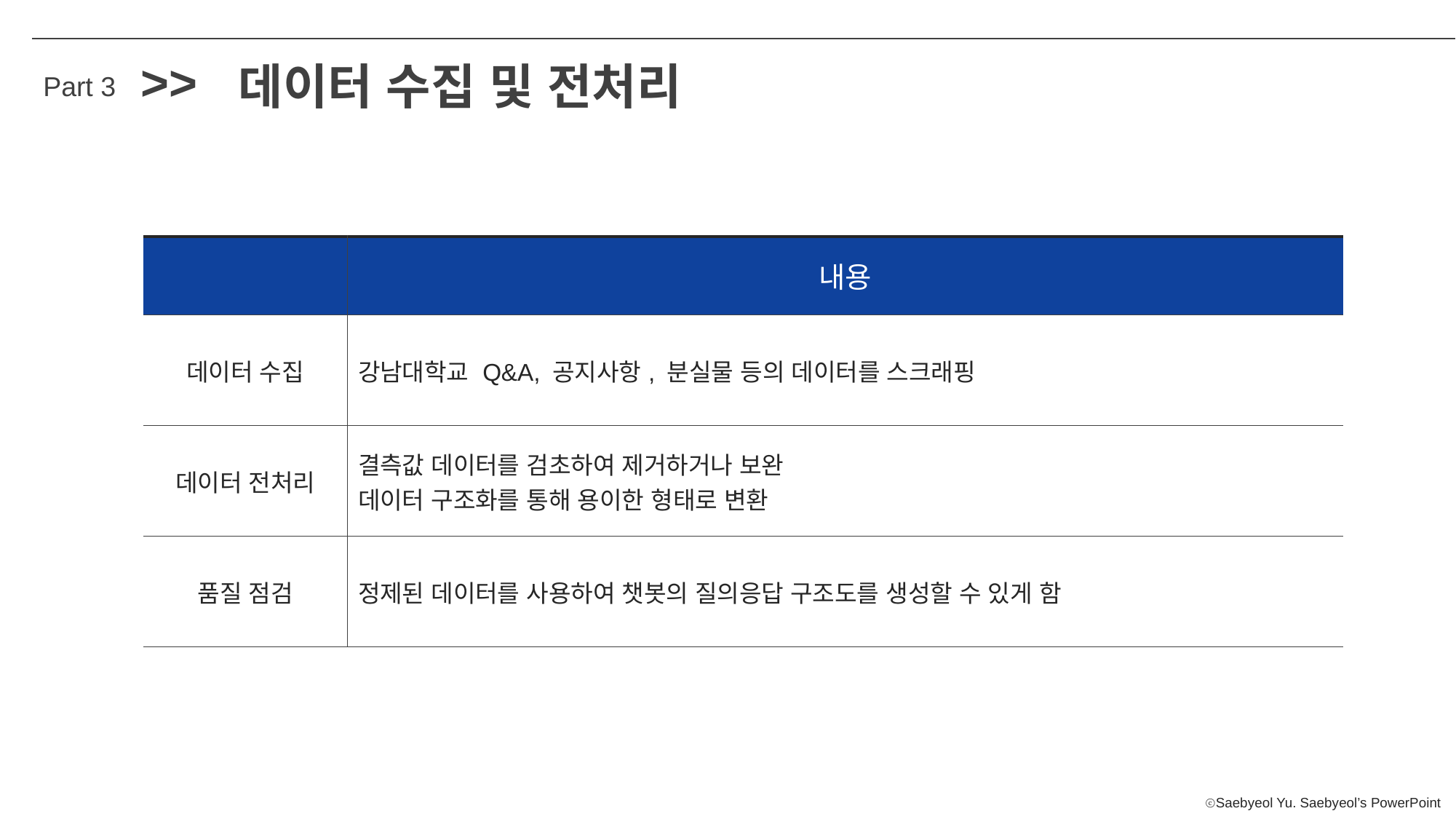

>>
데이터 수집 및 전처리
Part 3
|  | 내용 |
| --- | --- |
| 데이터 수집 | 강남대학교 Q&A, 공지사항, 분실물 등의 데이터를 스크래핑 |
| 데이터 전처리 | 결측값 데이터를 검초하여 제거하거나 보완 데이터 구조화를 통해 용이한 형태로 변환 |
| 품질 점검 | 정제된 데이터를 사용하여 챗봇의 질의응답 구조도를 생성할 수 있게 함 |